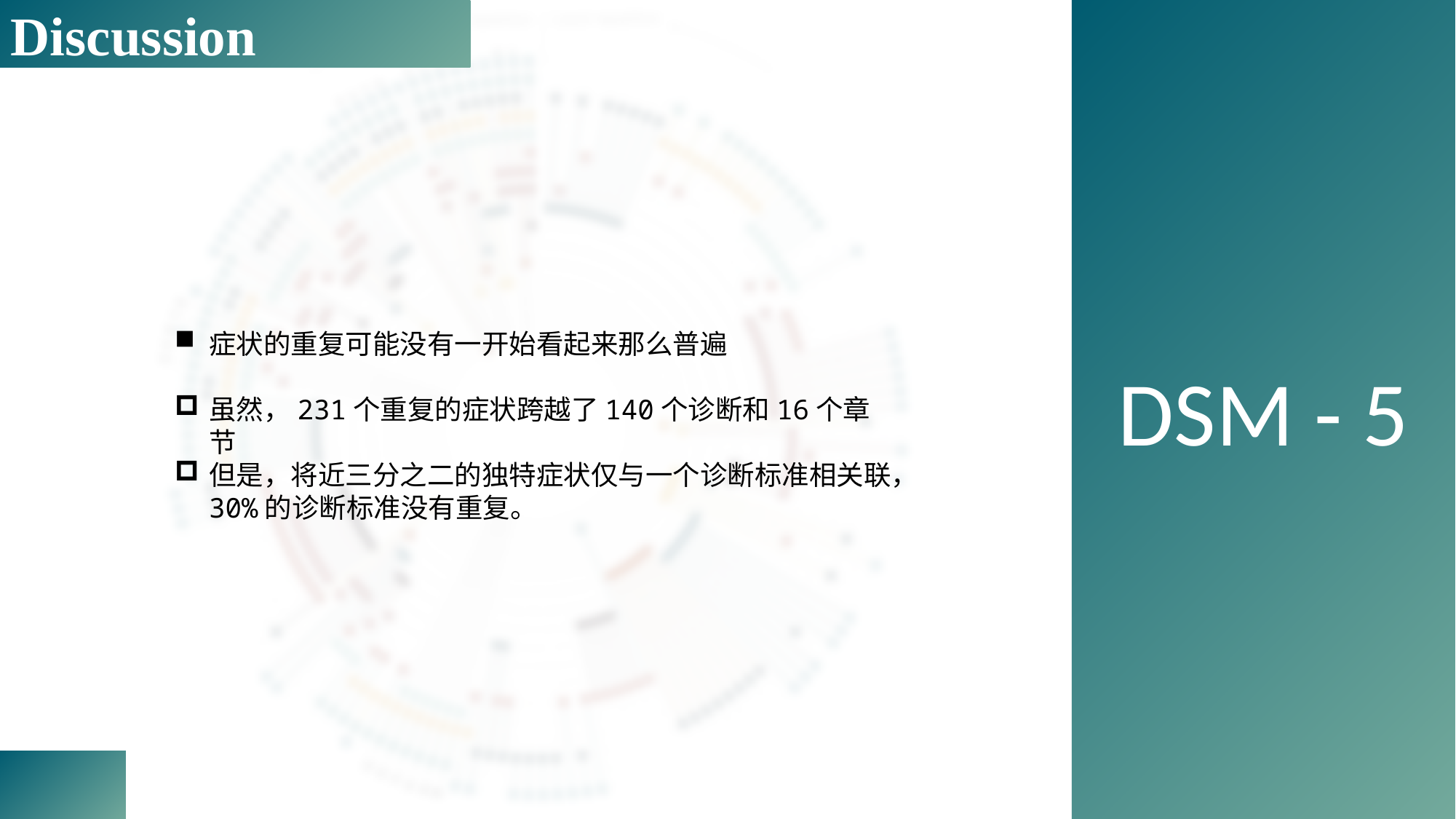

Discussion
DSM - 5
症状的重复可能没有一开始看起来那么普遍

虽然，231个重复的症状跨越了140个诊断和16个章节
但是，将近三分之二的独特症状仅与一个诊断标准相关联，30%的诊断标准没有重复。